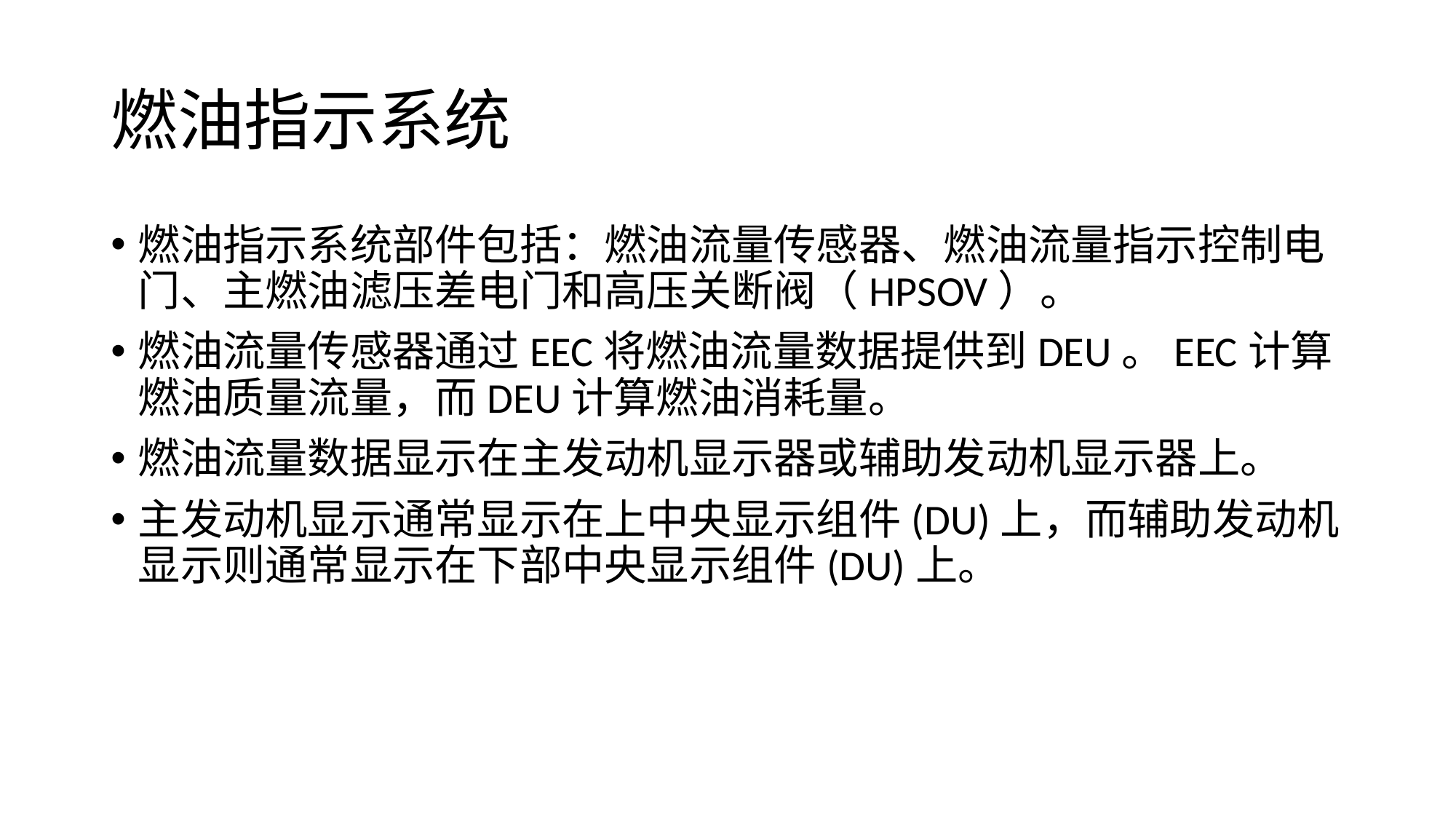

# 燃油指示系统
燃油指示系统部件包括：燃油流量传感器、燃油流量指示控制电门、主燃油滤压差电门和高压关断阀（HPSOV）。
燃油流量传感器通过EEC将燃油流量数据提供到DEU。EEC计算燃油质量流量，而DEU计算燃油消耗量。
燃油流量数据显示在主发动机显示器或辅助发动机显示器上。
主发动机显示通常显示在上中央显示组件(DU)上，而辅助发动机显示则通常显示在下部中央显示组件(DU)上。